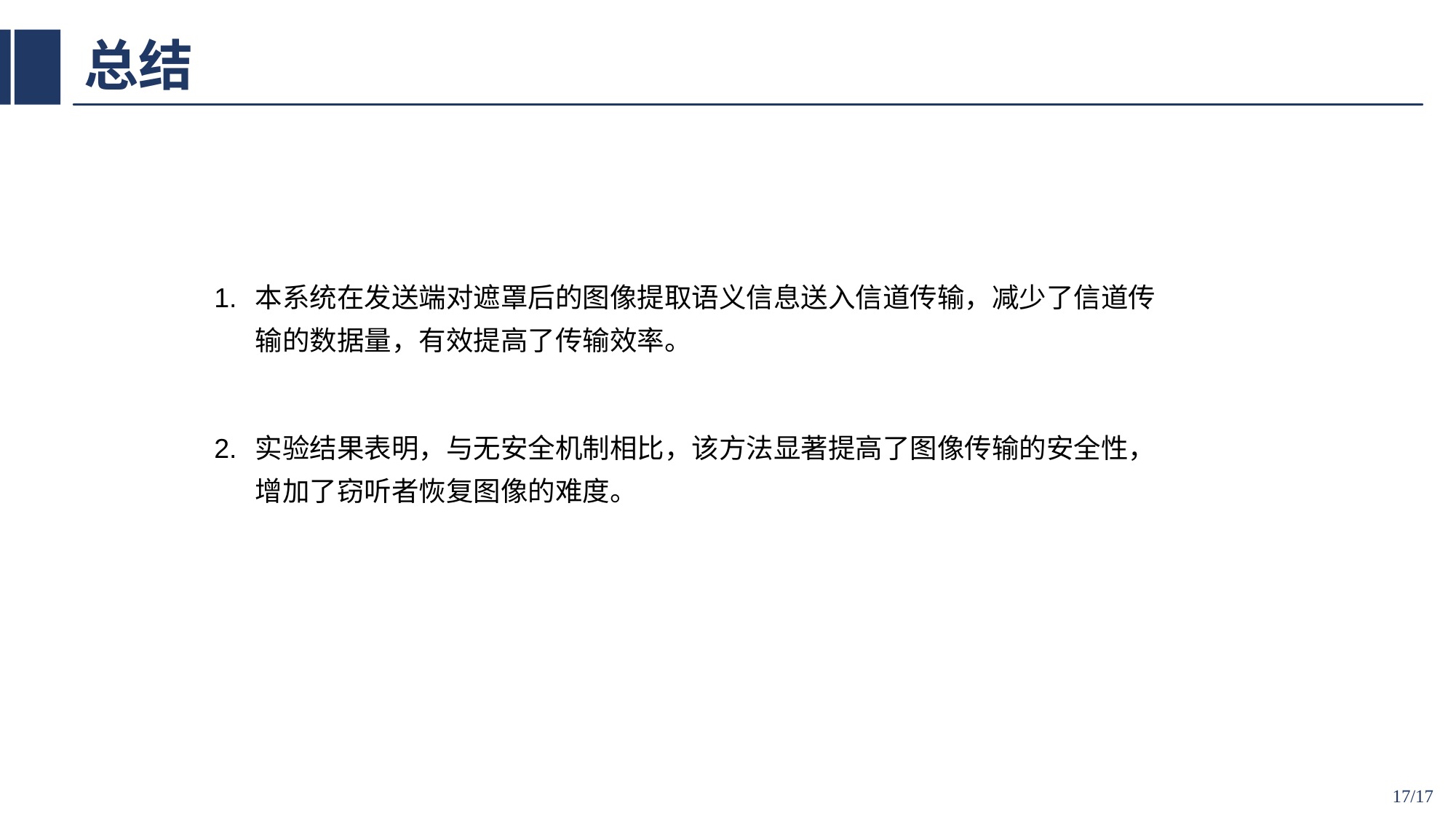

# 总结
本系统在发送端对遮罩后的图像提取语义信息送入信道传输，减少了信道传输的数据量，有效提高了传输效率。

实验结果表明，与无安全机制相比，该方法显著提高了图像传输的安全性，增加了窃听者恢复图像的难度。
17/17